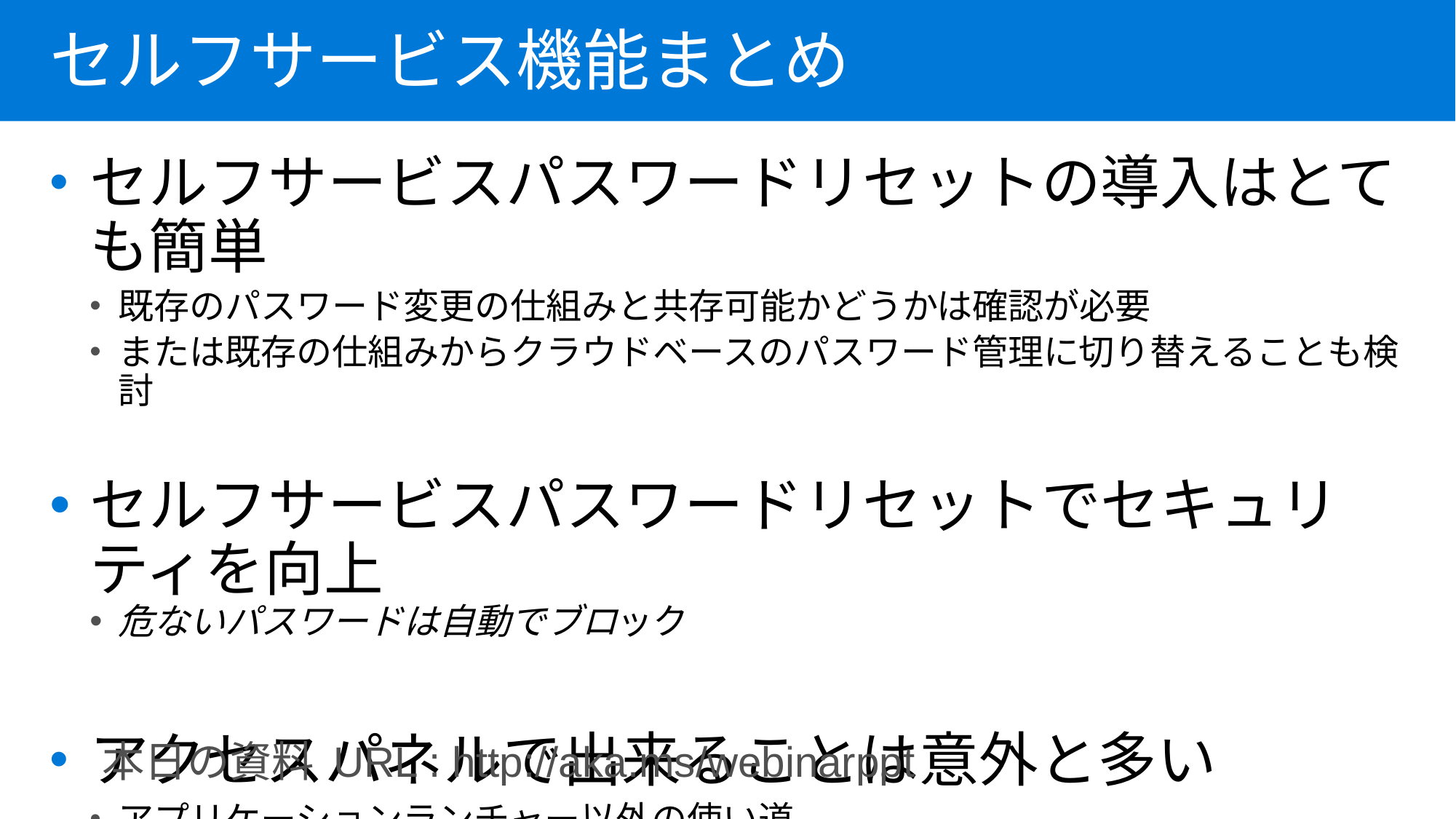

セルフサービス機能まとめ
セルフサービスパスワードリセットの導入はとても簡単
既存のパスワード変更の仕組みと共存可能かどうかは確認が必要
または既存の仕組みからクラウドベースのパスワード管理に切り替えることも検討

セルフサービスパスワードリセットでセキュリティを向上
危ないパスワードは自動でブロック

アクセスパネルで出来ることは意外と多い
アプリケーションランチャー以外の使い道
本日の資料 URL : http://aka.ms/webinarppt